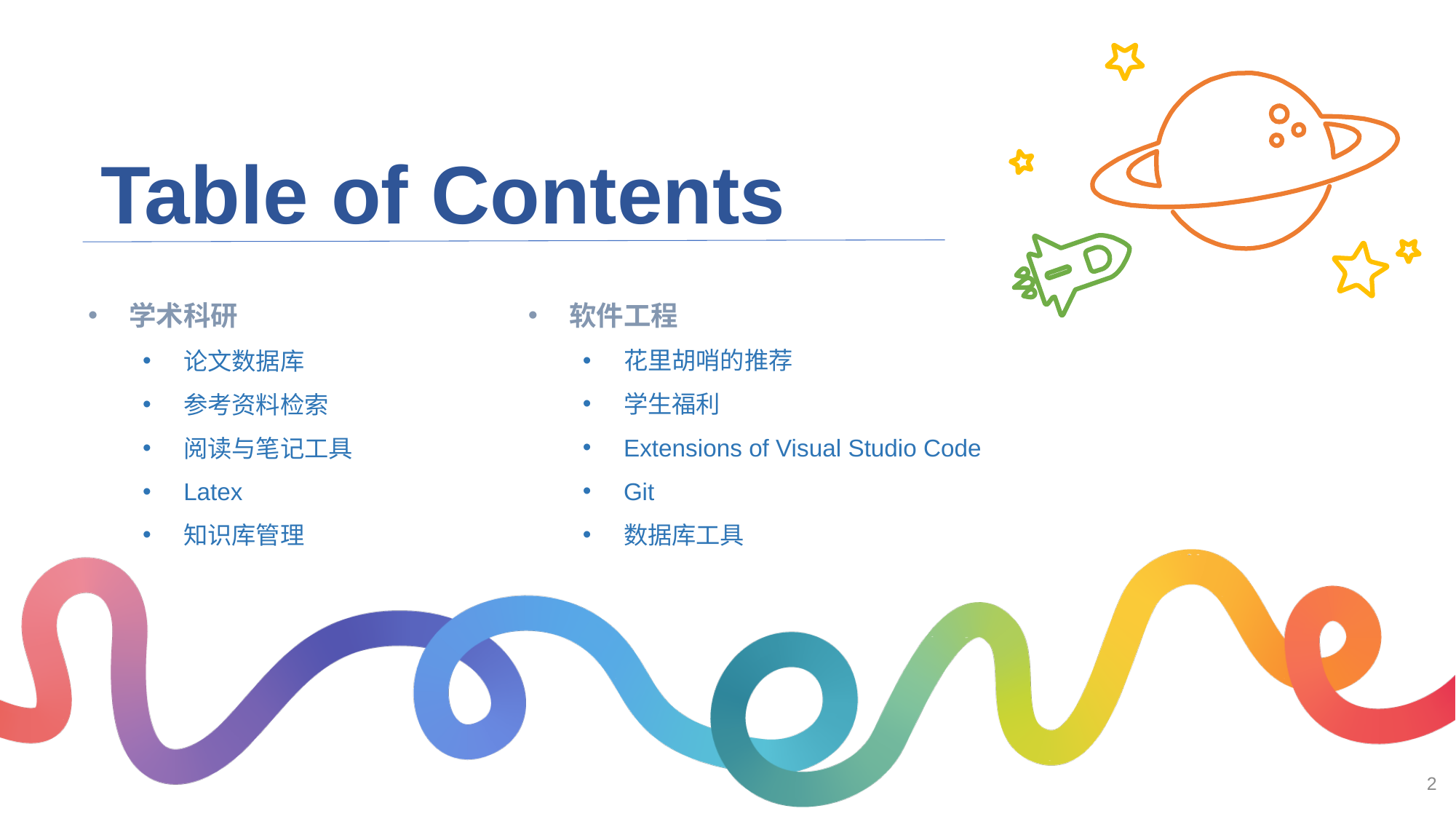

Table of Contents

软件工程
花里胡哨的推荐
学生福利
Extensions of Visual Studio Code
Git
数据库工具
学术科研
论文数据库
参考资料检索
阅读与笔记工具
Latex
知识库管理
2